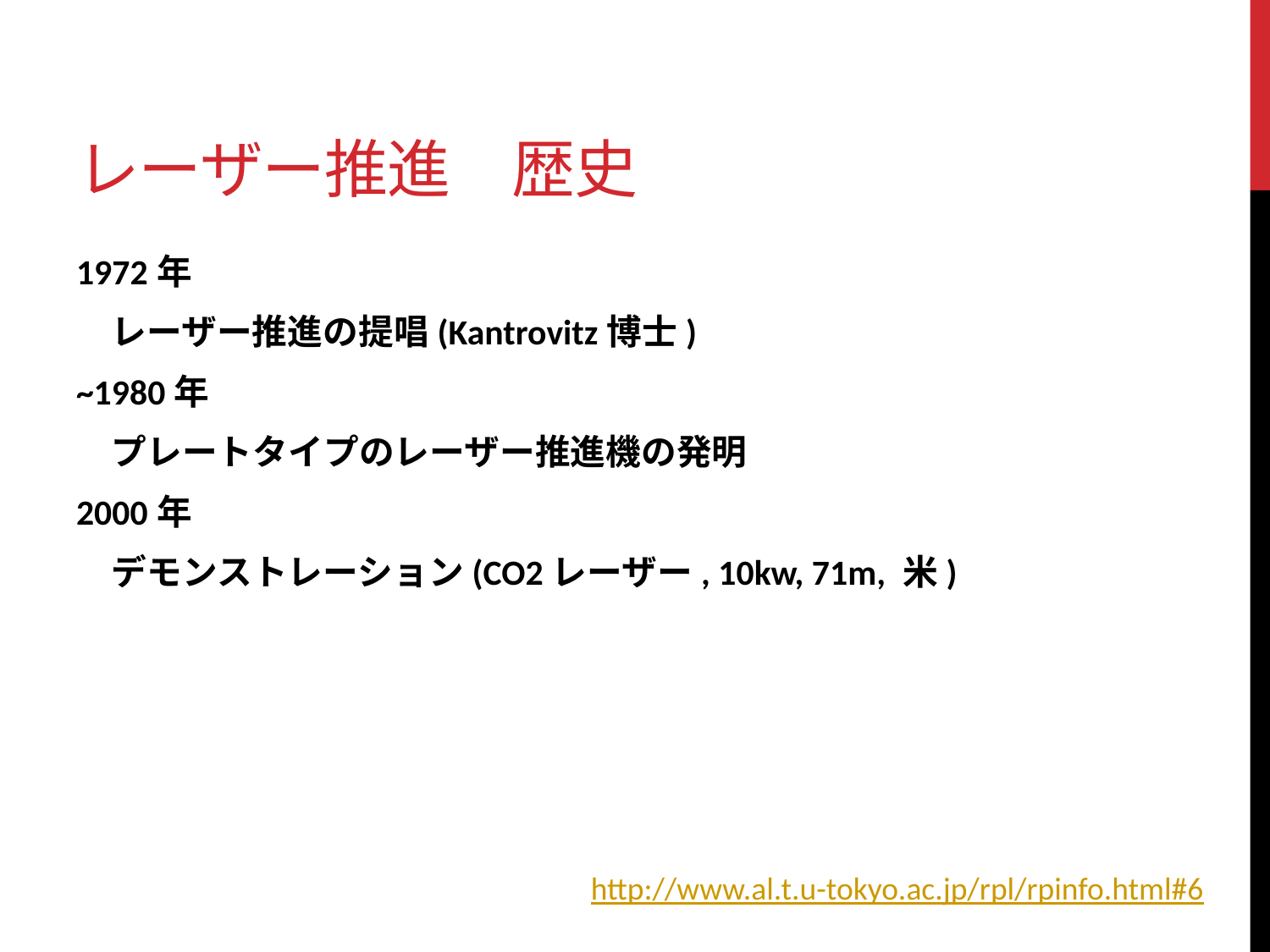

# レーザー推進　歴史
1972年
　レーザー推進の提唱(Kantrovitz博士)
~1980年
　プレートタイプのレーザー推進機の発明
2000年
　デモンストレーション(CO2レーザー, 10kw, 71m, 米)
http://www.al.t.u-tokyo.ac.jp/rpl/rpinfo.html#6